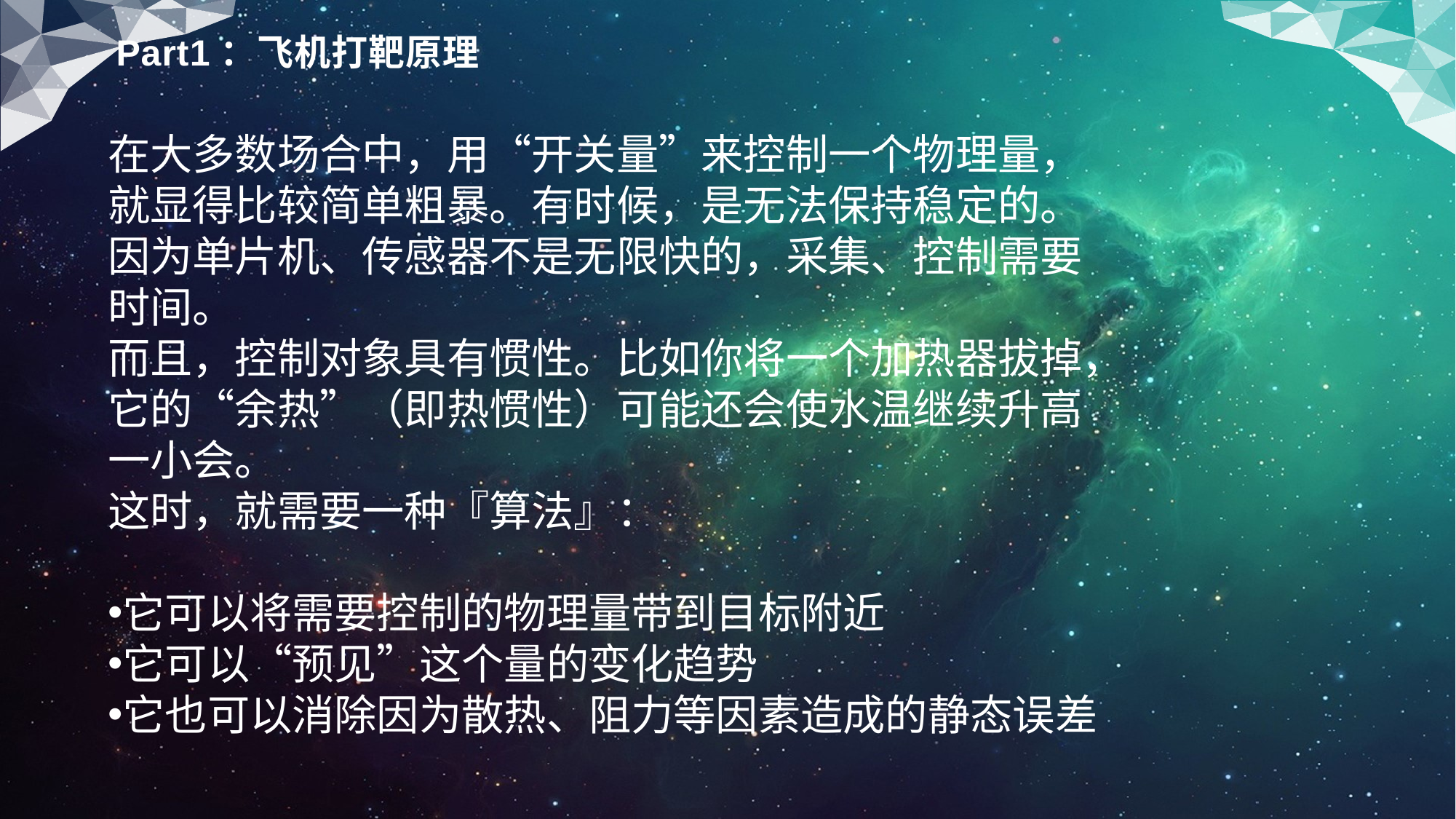

Part1：飞机打靶原理
在大多数场合中，用“开关量”来控制一个物理量，就显得比较简单粗暴。有时候，是无法保持稳定的。因为单片机、传感器不是无限快的，采集、控制需要时间。
而且，控制对象具有惯性。比如你将一个加热器拔掉，它的“余热”（即热惯性）可能还会使水温继续升高一小会。
这时，就需要一种『算法』：
它可以将需要控制的物理量带到目标附近
它可以“预见”这个量的变化趋势
它也可以消除因为散热、阻力等因素造成的静态误差